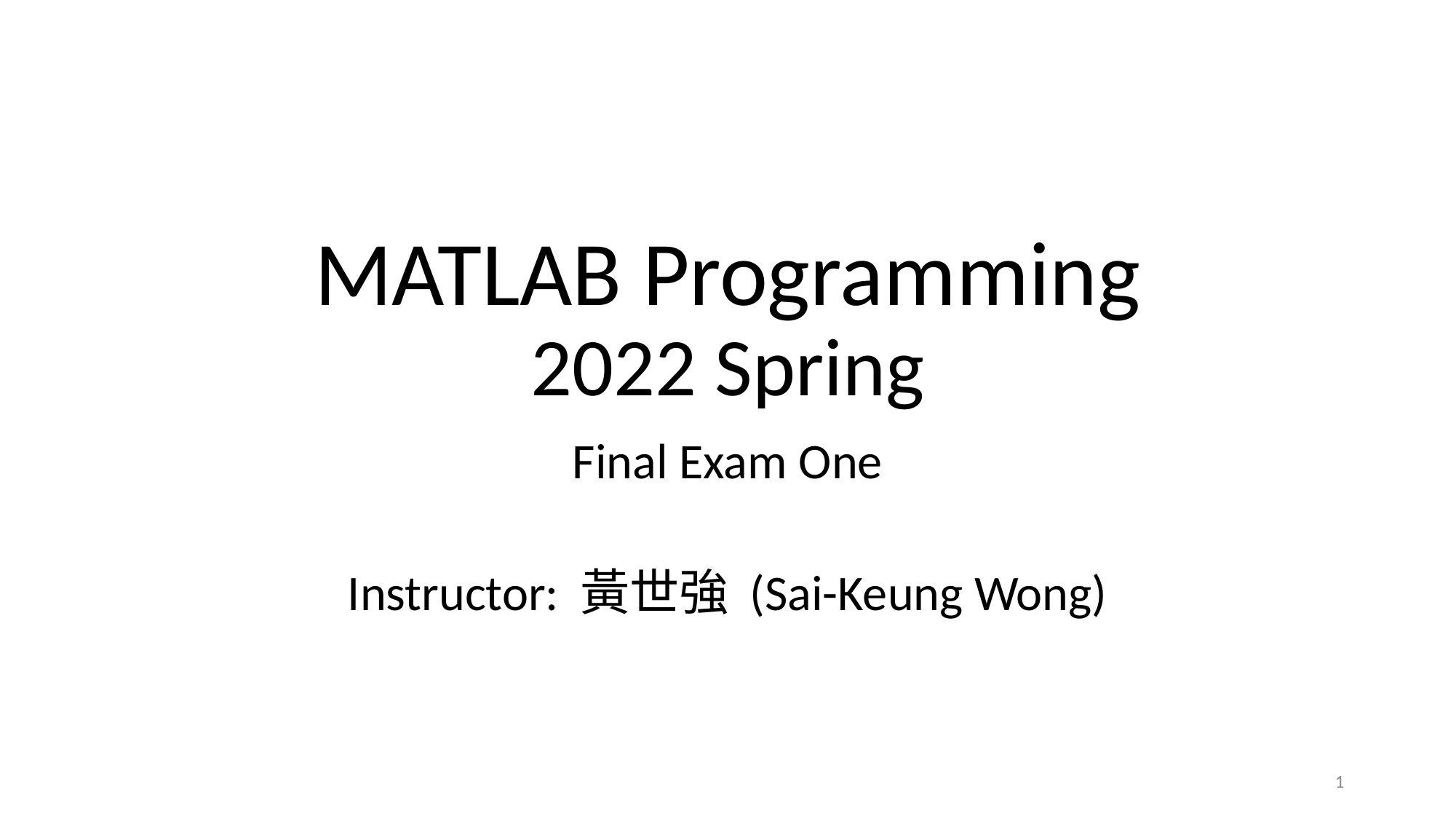

# MATLAB Programming 2022 Spring
Final Exam One

Instructor: 黃世強 (Sai-Keung Wong)
1